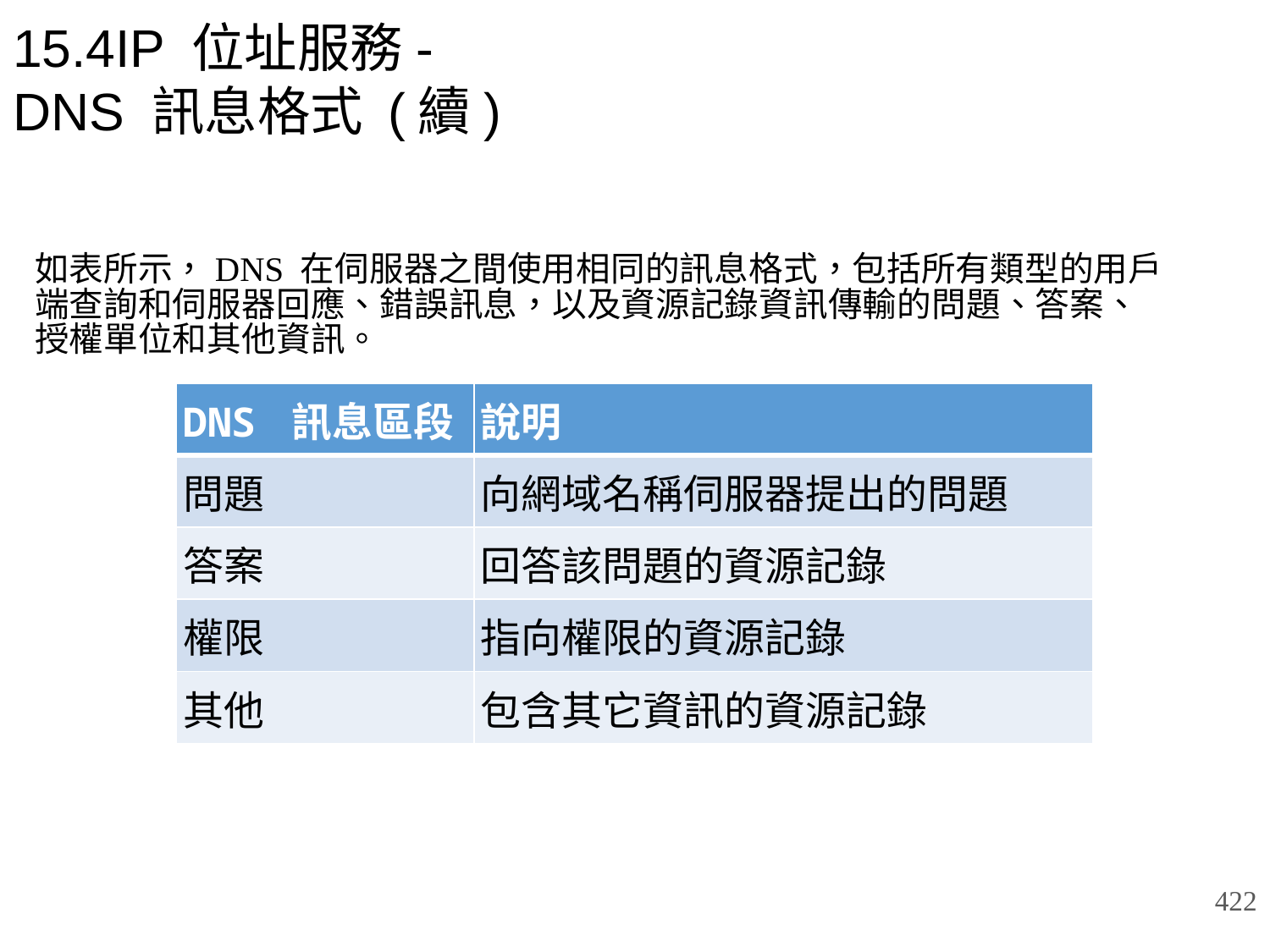

# 15.4IP 位址服務- DNS 訊息格式 (續)
如表所示，DNS 在伺服器之間使用相同的訊息格式，包括所有類型的用戶端查詢和伺服器回應、錯誤訊息，以及資源記錄資訊傳輸的問題、答案、授權單位和其他資訊。
| DNS 訊息區段 | 說明 |
| --- | --- |
| 問題 | 向網域名稱伺服器提出的問題 |
| 答案 | 回答該問題的資源記錄 |
| 權限 | 指向權限的資源記錄 |
| 其他 | 包含其它資訊的資源記錄 |
422